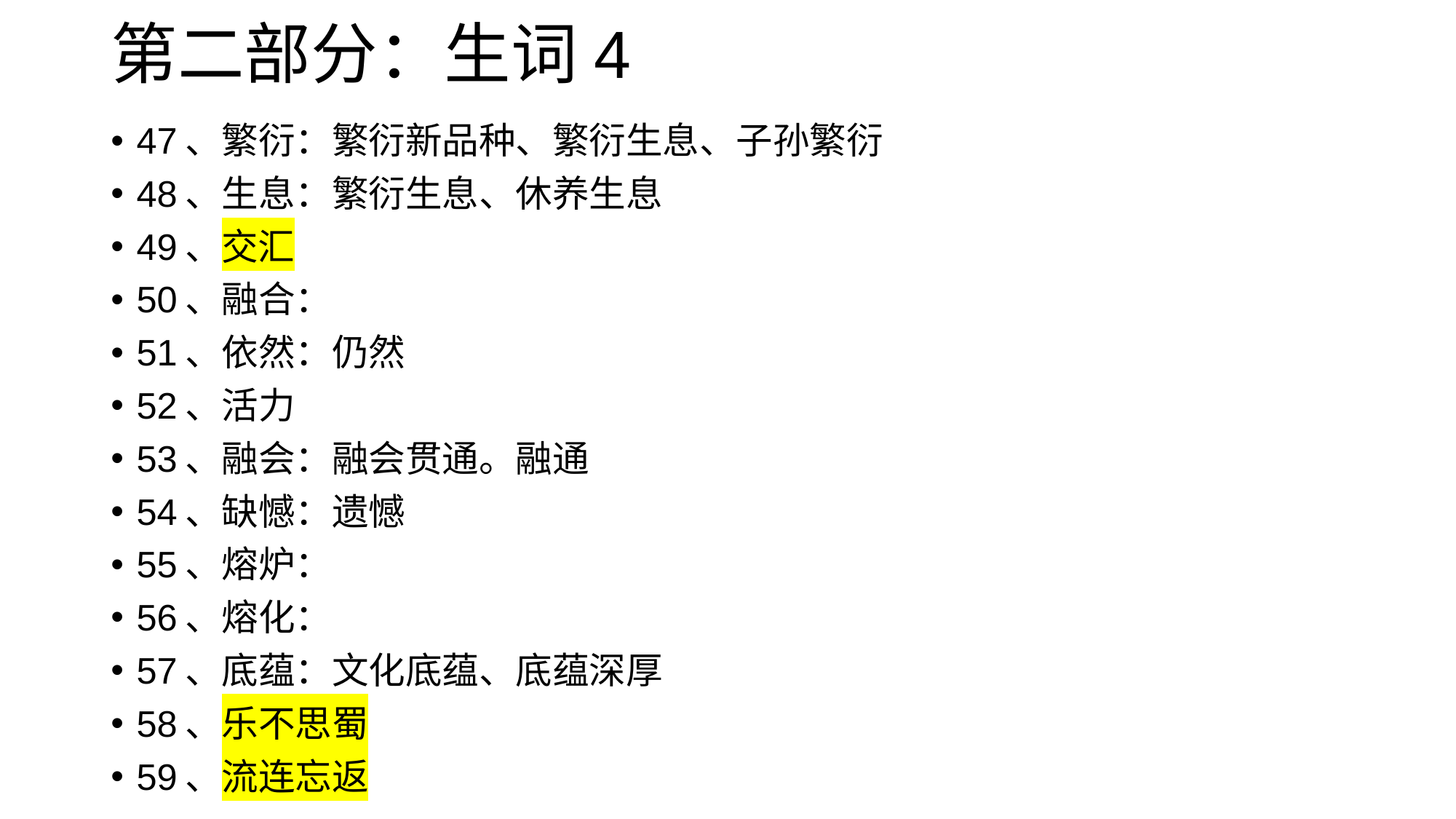

# 第二部分：生词4
47、繁衍：繁衍新品种、繁衍生息、子孙繁衍
48、生息：繁衍生息、休养生息
49、交汇
50、融合：
51、依然：仍然
52、活力
53、融会：融会贯通。融通
54、缺憾：遗憾
55、熔炉：
56、熔化：
57、底蕴：文化底蕴、底蕴深厚
58、乐不思蜀
59、流连忘返